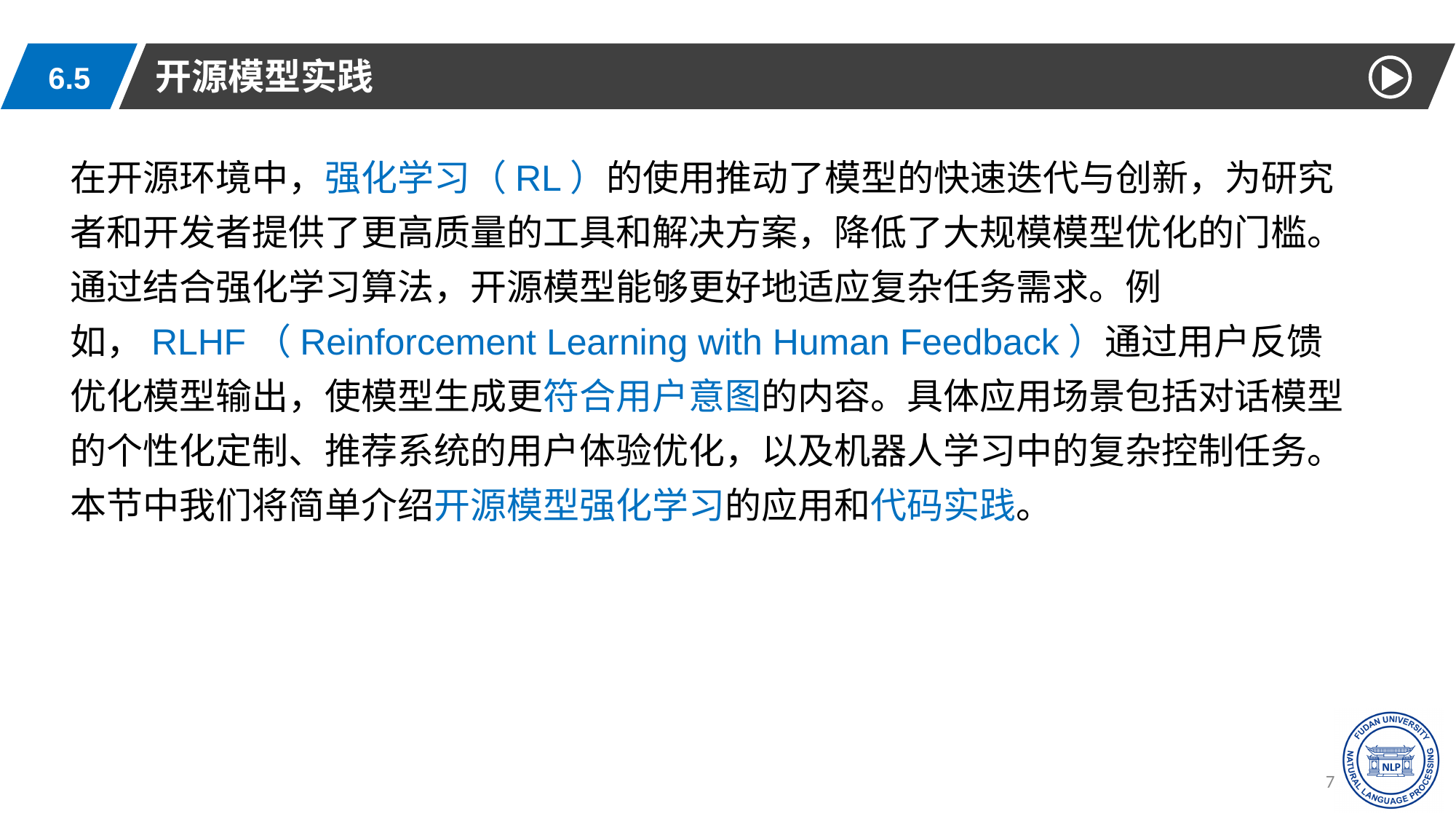

开源模型实践
6.5

在开源环境中，强化学习（RL）的使用推动了模型的快速迭代与创新，为研究者和开发者提供了更高质量的工具和解决方案，降低了大规模模型优化的门槛。通过结合强化学习算法，开源模型能够更好地适应复杂任务需求。例如，RLHF（Reinforcement Learning with Human Feedback）通过用户反馈优化模型输出，使模型生成更符合用户意图的内容。具体应用场景包括对话模型的个性化定制、推荐系统的用户体验优化，以及机器人学习中的复杂控制任务。本节中我们将简单介绍开源模型强化学习的应用和代码实践。
78